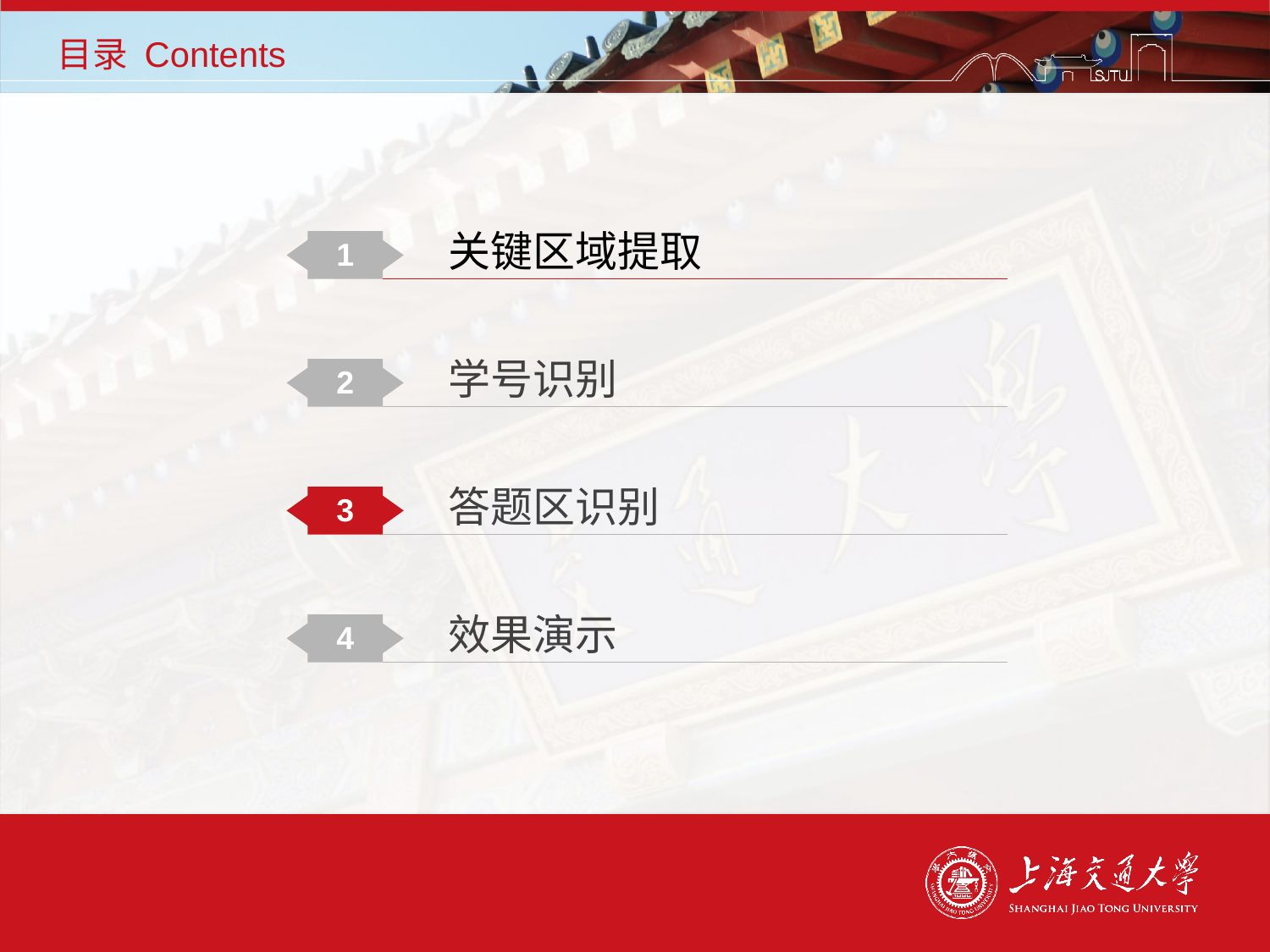

# 目录 Contents
关键区域提取
1

学号识别
2

答题区识别
3

效果演示
4